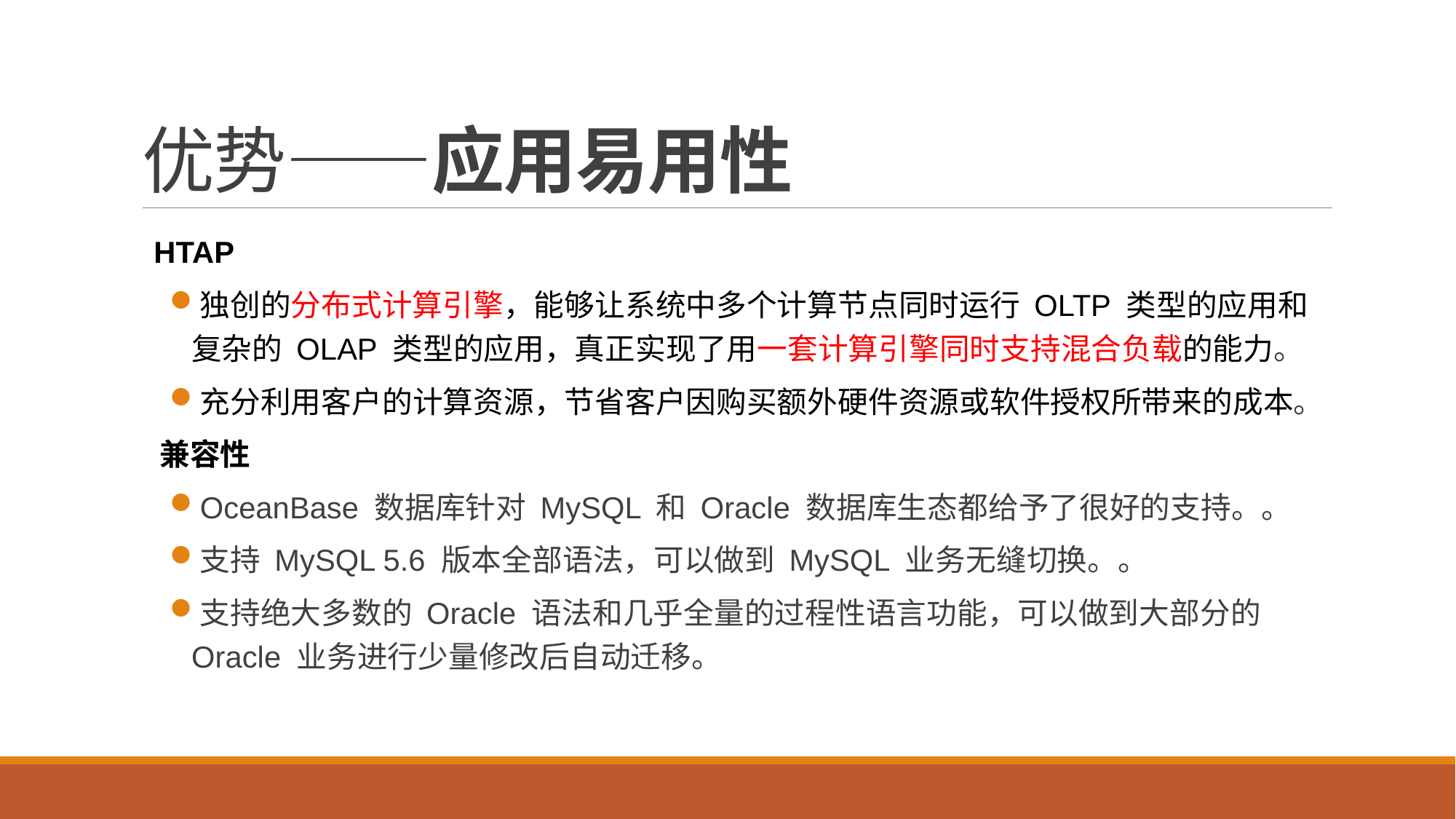

# 优势——应用易用性
 HTAP
独创的分布式计算引擎，能够让系统中多个计算节点同时运行 OLTP 类型的应用和复杂的 OLAP 类型的应用，真正实现了用一套计算引擎同时支持混合负载的能力。
充分利用客户的计算资源，节省客户因购买额外硬件资源或软件授权所带来的成本。
 兼容性
OceanBase 数据库针对 MySQL 和 Oracle 数据库生态都给予了很好的支持。。
支持 MySQL 5.6 版本全部语法，可以做到 MySQL 业务无缝切换。。
支持绝大多数的 Oracle 语法和几乎全量的过程性语言功能，可以做到大部分的 Oracle 业务进行少量修改后自动迁移。